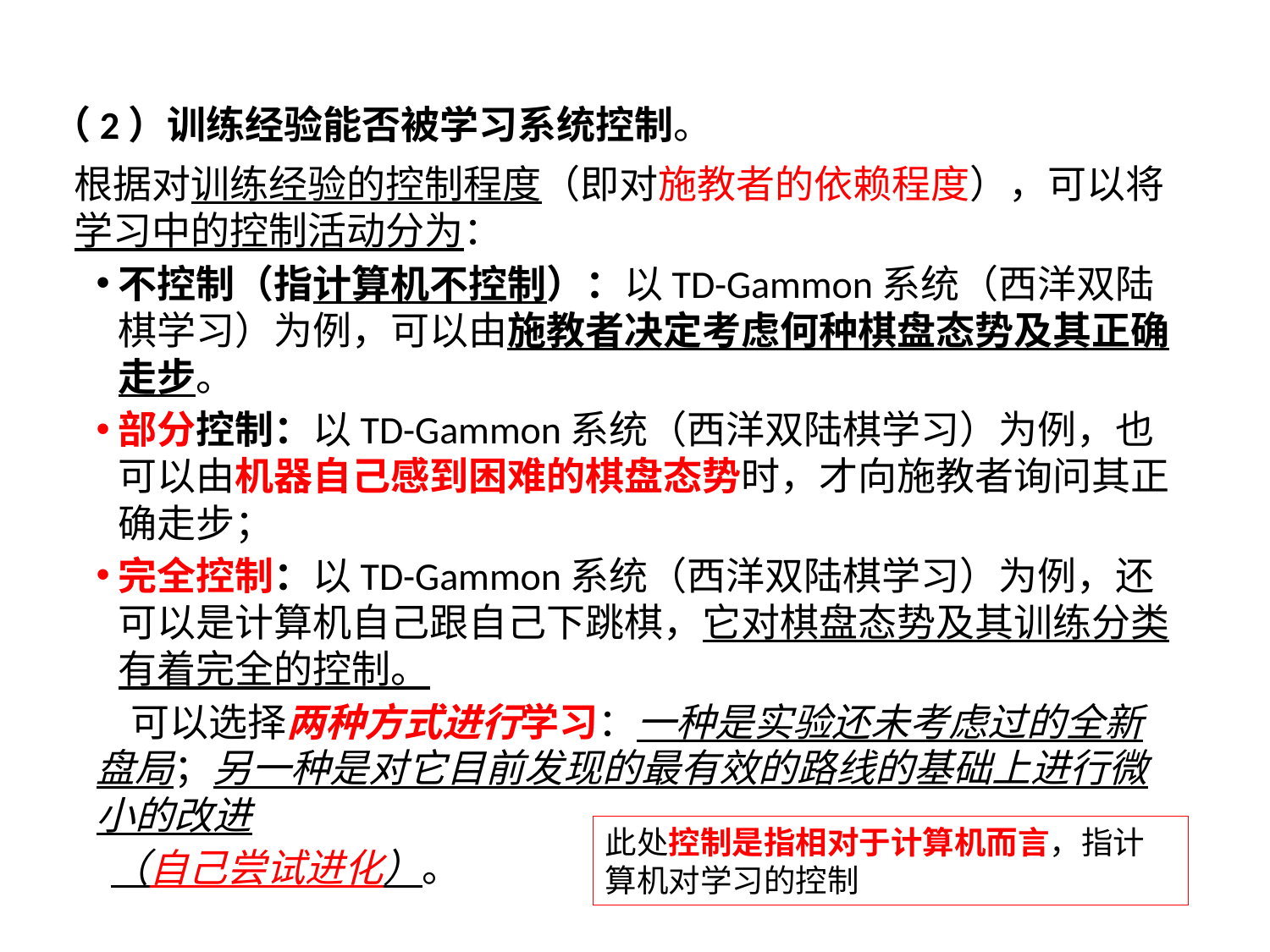

4.2机器学习活动
（2）训练经验能否被学习系统控制。
根据对训练经验的控制程度（即对施教者的依赖程度），可以将学习中的控制活动分为：
不控制（指计算机不控制）：以TD-Gammon系统（西洋双陆棋学习）为例，可以由施教者决定考虑何种棋盘态势及其正确走步。
部分控制：以TD-Gammon系统（西洋双陆棋学习）为例，也可以由机器自己感到困难的棋盘态势时，才向施教者询问其正确走步；
完全控制：以TD-Gammon系统（西洋双陆棋学习）为例，还可以是计算机自己跟自己下跳棋，它对棋盘态势及其训练分类有着完全的控制。
   可以选择两种方式进行学习：一种是实验还未考虑过的全新盘局；另一种是对它目前发现的最有效的路线的基础上进行微小的改进
（自己尝试进化）。
此处控制是指相对于计算机而言，指计算机对学习的控制